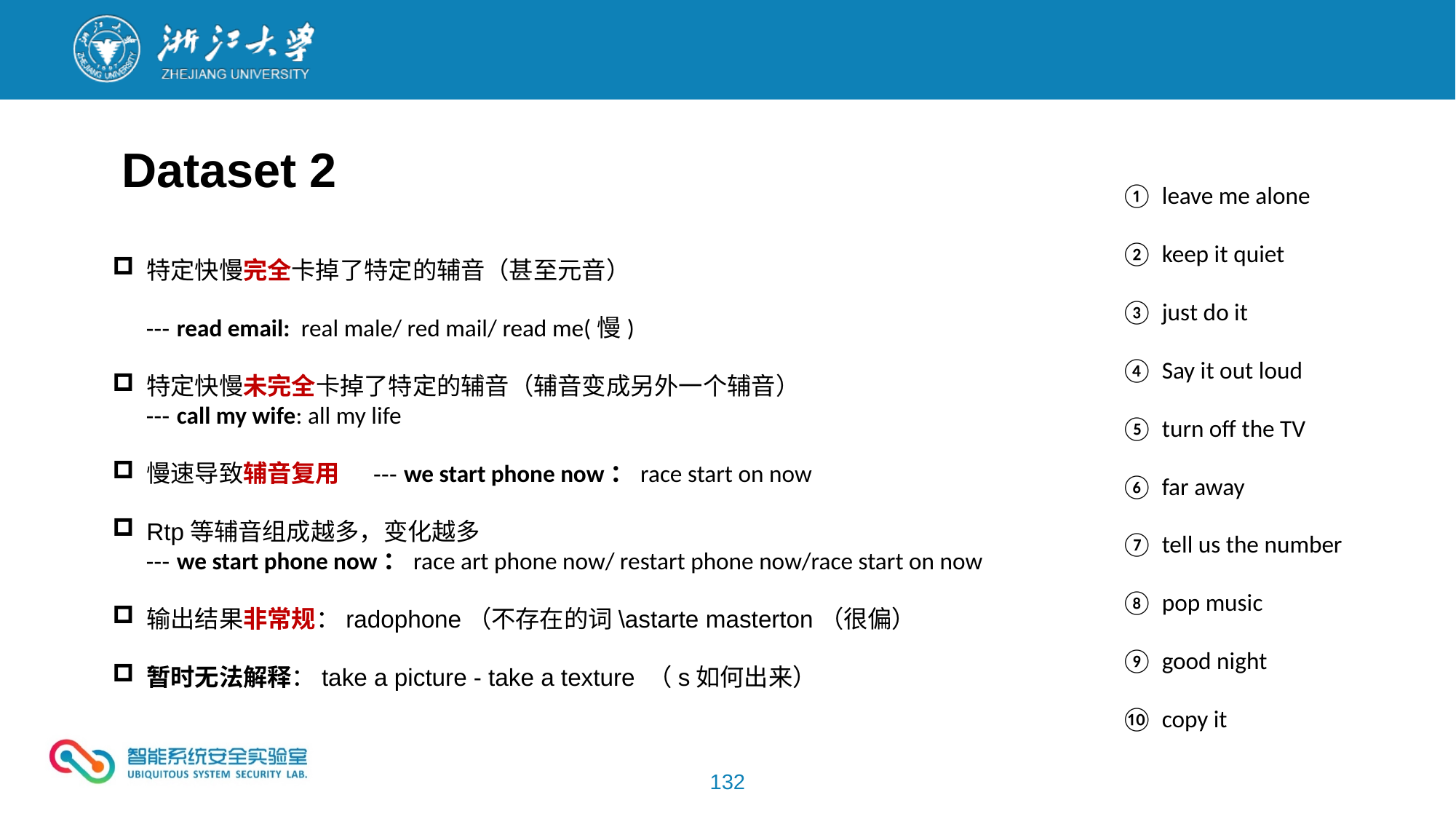

Dataset 2
leave me alone
keep it quiet
just do it
Say it out loud
turn off the TV
far away
tell us the number
pop music
good night
copy it
特定快慢完全卡掉了特定的辅音（甚至元音）
     --- read email:  real male/ red mail/ read me(慢)
特定快慢未完全卡掉了特定的辅音（辅音变成另外一个辅音）
     --- call my wife: all my life
慢速导致辅音复用     --- we start phone now：race start on now
Rtp等辅音组成越多，变化越多
     --- we start phone now：race art phone now/ restart phone now/race start on now
输出结果非常规：radophone（不存在的词\astarte masterton（很偏）
暂时无法解释：take a picture - take a texture （s如何出来）